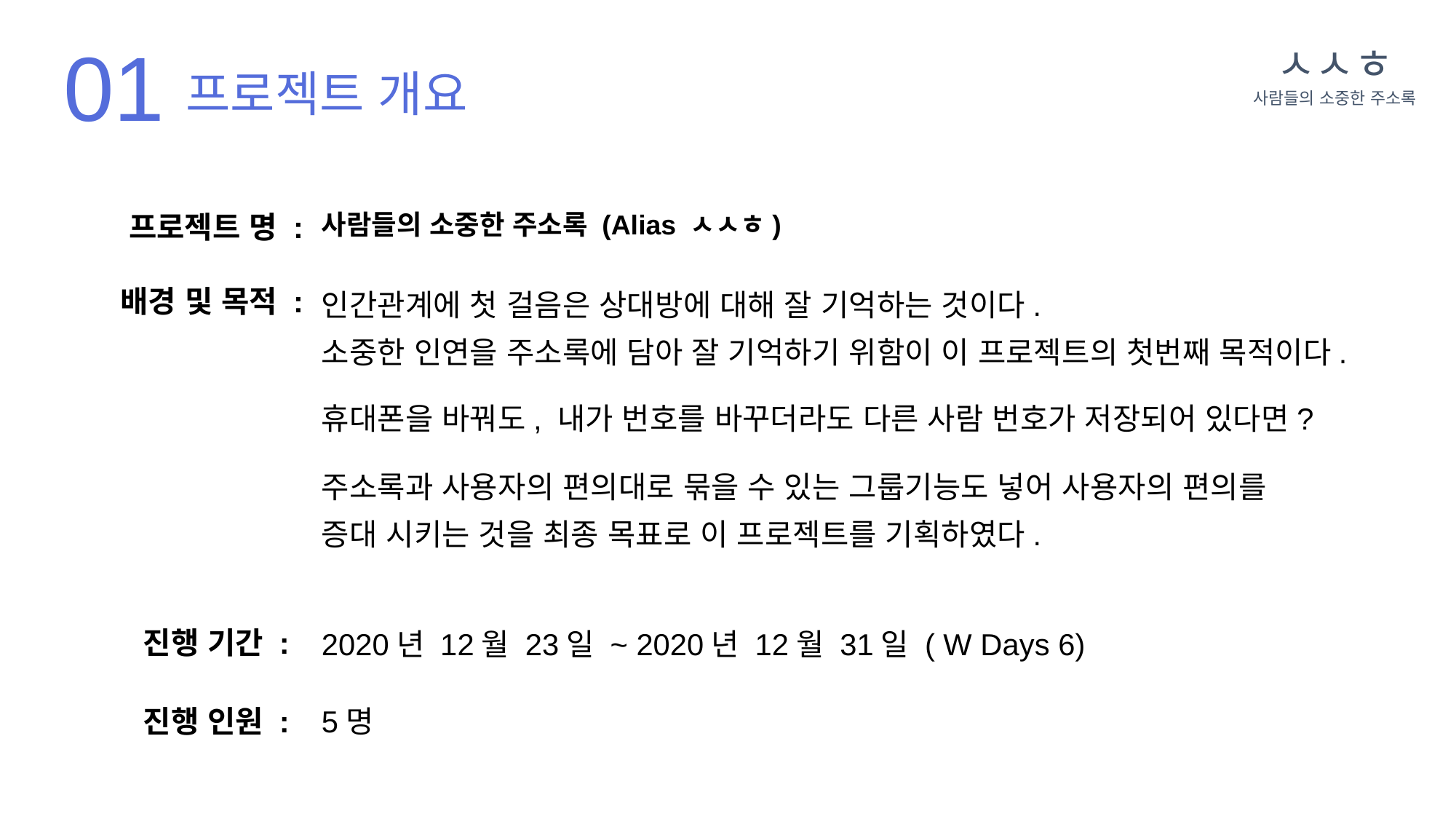

01
ㅅㅅㅎ
사람들의 소중한 주소록
프로젝트 개요
프로젝트 명 :
사람들의 소중한 주소록 (Alias ㅅㅅㅎ)
배경 및 목적 :
인간관계에 첫 걸음은 상대방에 대해 잘 기억하는 것이다.
소중한 인연을 주소록에 담아 잘 기억하기 위함이 이 프로젝트의 첫번째 목적이다.

휴대폰을 바꿔도, 내가 번호를 바꾸더라도 다른 사람 번호가 저장되어 있다면?

주소록과 사용자의 편의대로 묶을 수 있는 그룹기능도 넣어 사용자의 편의를
증대 시키는 것을 최종 목표로 이 프로젝트를 기획하였다.
진행 기간 :
2020년 12월 23일 ~ 2020년 12월 31일 ( W Days 6)
진행 인원 :
5명